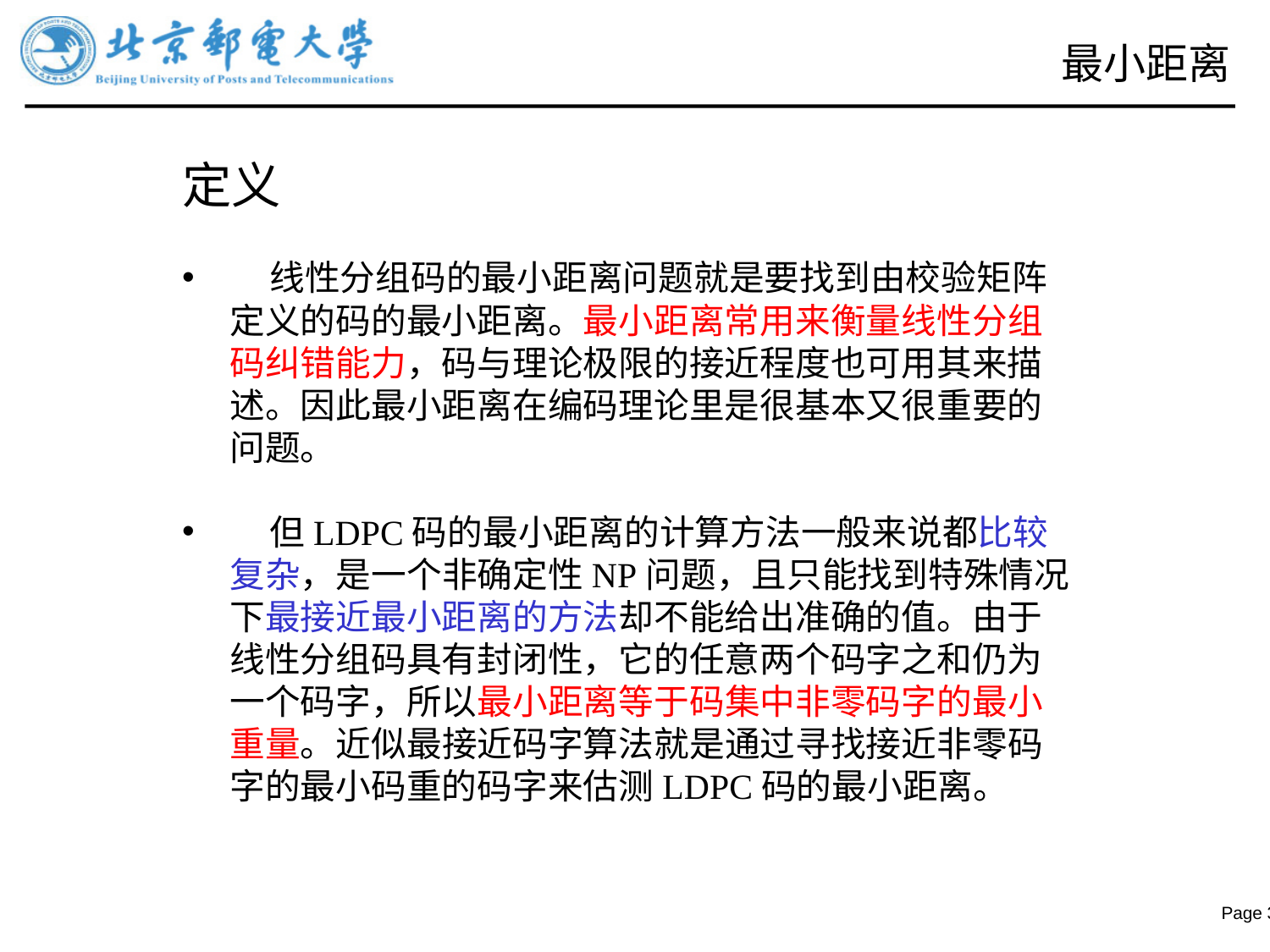

# 最小距离
定义

    线性分组码的最小距离问题就是要找到由校验矩阵定义的码的最小距离。最小距离常用来衡量线性分组码纠错能力，码与理论极限的接近程度也可用其来描述。因此最小距离在编码理论里是很基本又很重要的问题。

    但LDPC码的最小距离的计算方法一般来说都比较复杂，是一个非确定性NP问题，且只能找到特殊情况下最接近最小距离的方法却不能给出准确的值。由于线性分组码具有封闭性，它的任意两个码字之和仍为一个码字，所以最小距离等于码集中非零码字的最小重量。近似最接近码字算法就是通过寻找接近非零码字的最小码重的码字来估测LDPC码的最小距离。